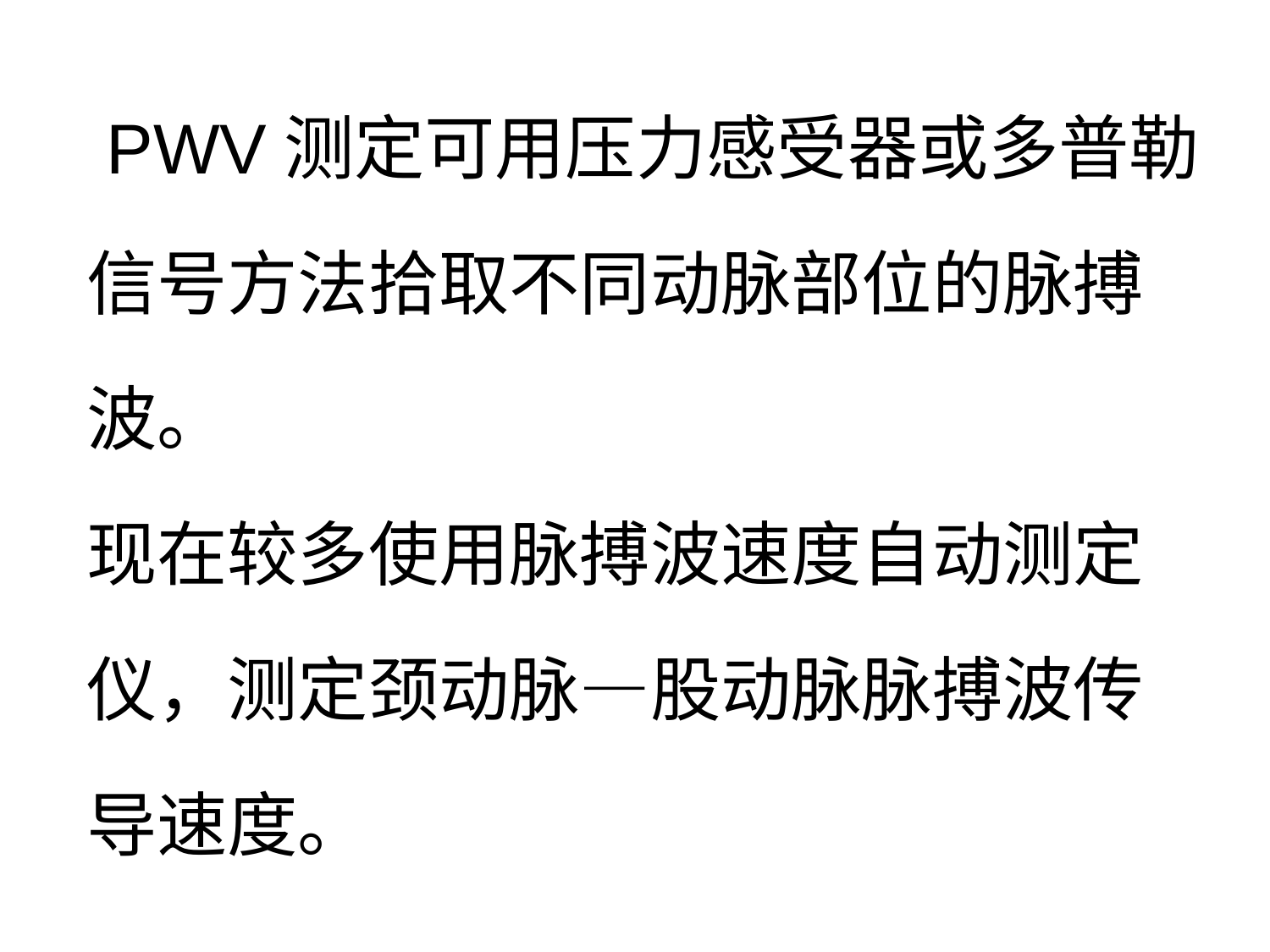

#
 PWV测定可用压力感受器或多普勒信号方法拾取不同动脉部位的脉搏波。
现在较多使用脉搏波速度自动测定仪，测定颈动脉—股动脉脉搏波传导速度。